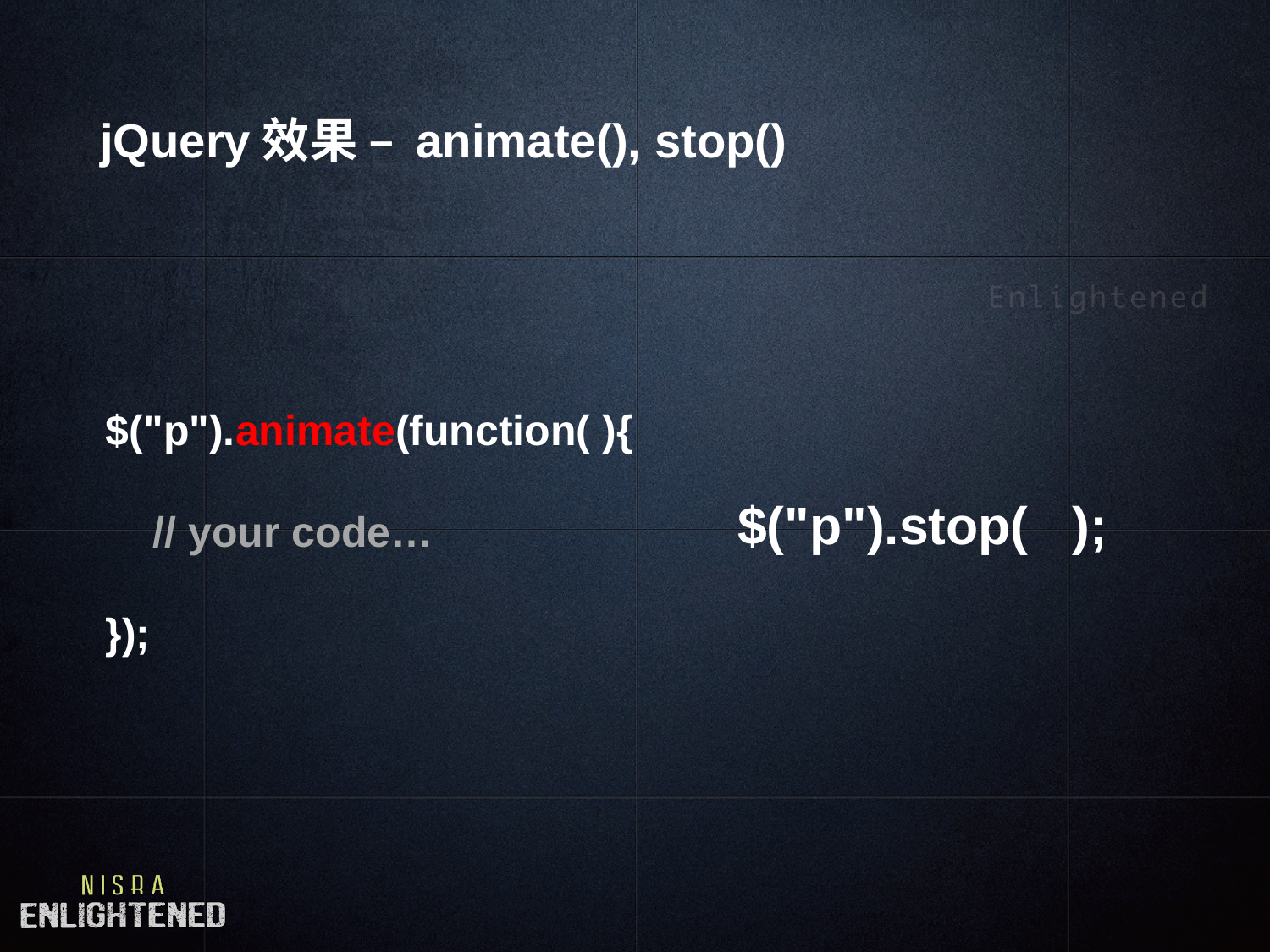

# jQuery效果 – animate(), stop()
$("p").animate(function( ){

    // your code…

});

$("p").stop(   );